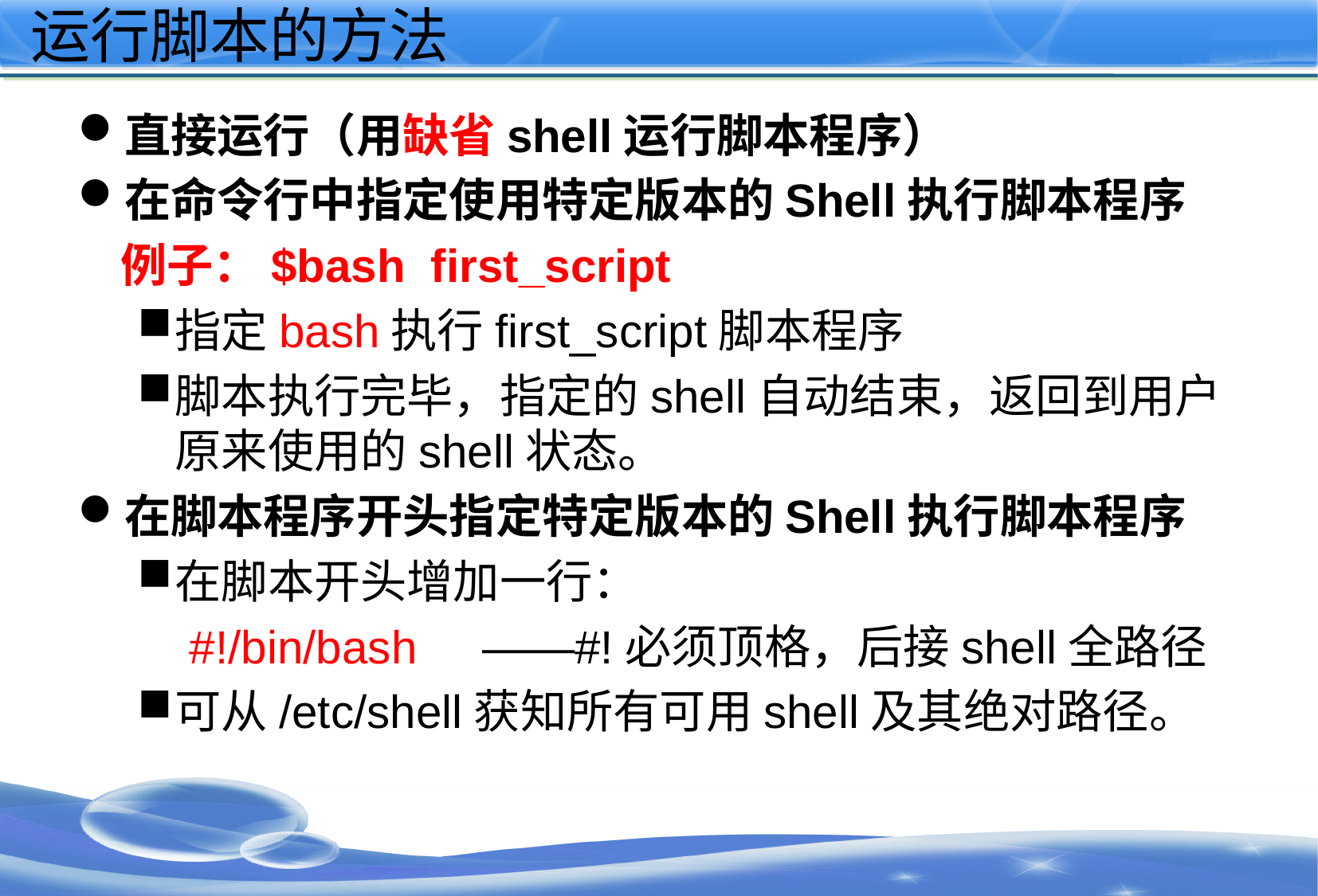

# 运行脚本的方法
直接运行（用缺省shell运行脚本程序）
在命令行中指定使用特定版本的Shell执行脚本程序
   例子：$bash  first_script
指定bash执行first_script脚本程序
脚本执行完毕，指定的shell自动结束，返回到用户原来使用的shell状态。
在脚本程序开头指定特定版本的Shell执行脚本程序
在脚本开头增加一行：
    #!/bin/bash     ——#!必须顶格，后接shell全路径
可从/etc/shell获知所有可用shell及其绝对路径。